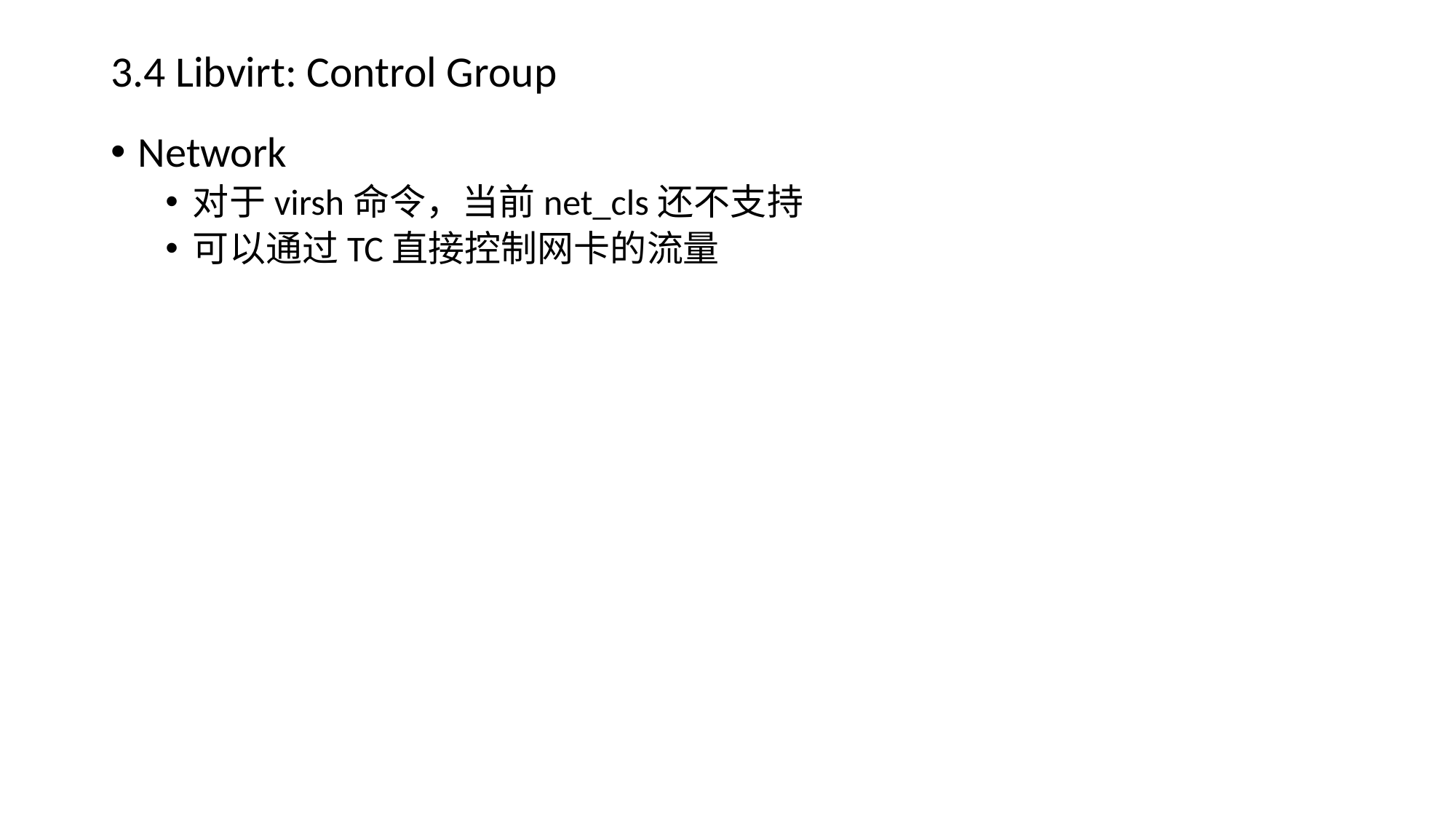

# 3.4 Libvirt: Control Group
Network
对于virsh命令，当前net_cls还不支持
可以通过TC直接控制网卡的流量